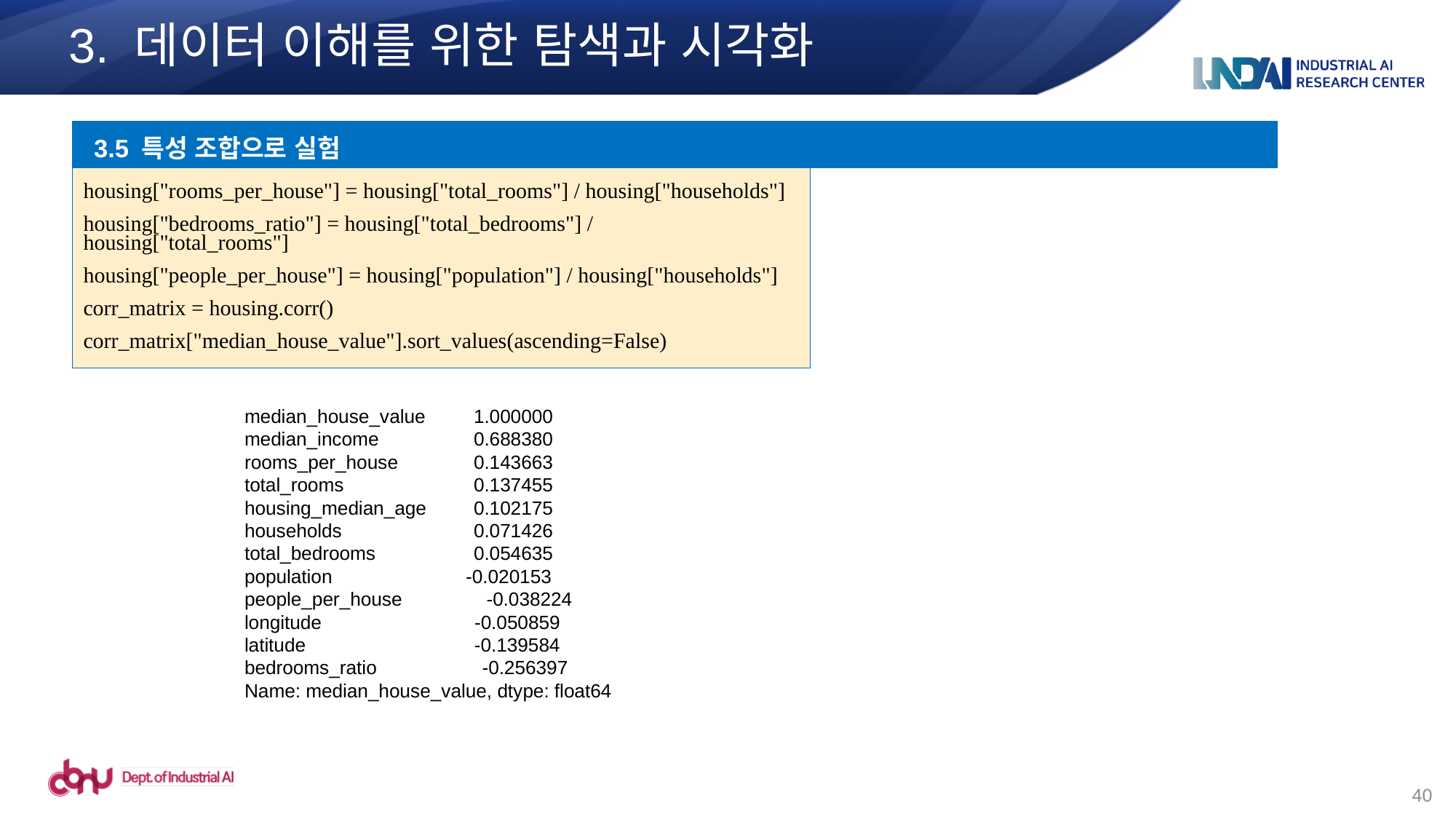

# 3. 데이터 이해를 위한 탐색과 시각화
3.5 특성 조합으로 실험
housing["rooms_per_house"] = housing["total_rooms"] / housing["households"]
housing["bedrooms_ratio"] = housing["total_bedrooms"] / housing["total_rooms"]
housing["people_per_house"] = housing["population"] / housing["households"]
corr_matrix = housing.corr()
corr_matrix["median_house_value"].sort_values(ascending=False)
median_house_value  	1.000000
median_income       	0.688380
rooms_per_house    	0.143663
total_rooms          		0.137455
housing_median_age 	0.102175
households     		0.071426
total_bedrooms 		0.054635
population     	             -0.020153
people_per_house                -0.038224
longitude                             -0.050859
latitude                                -0.139584
bedrooms_ratio                    -0.256397
Name: median_house_value, dtype: float64
40